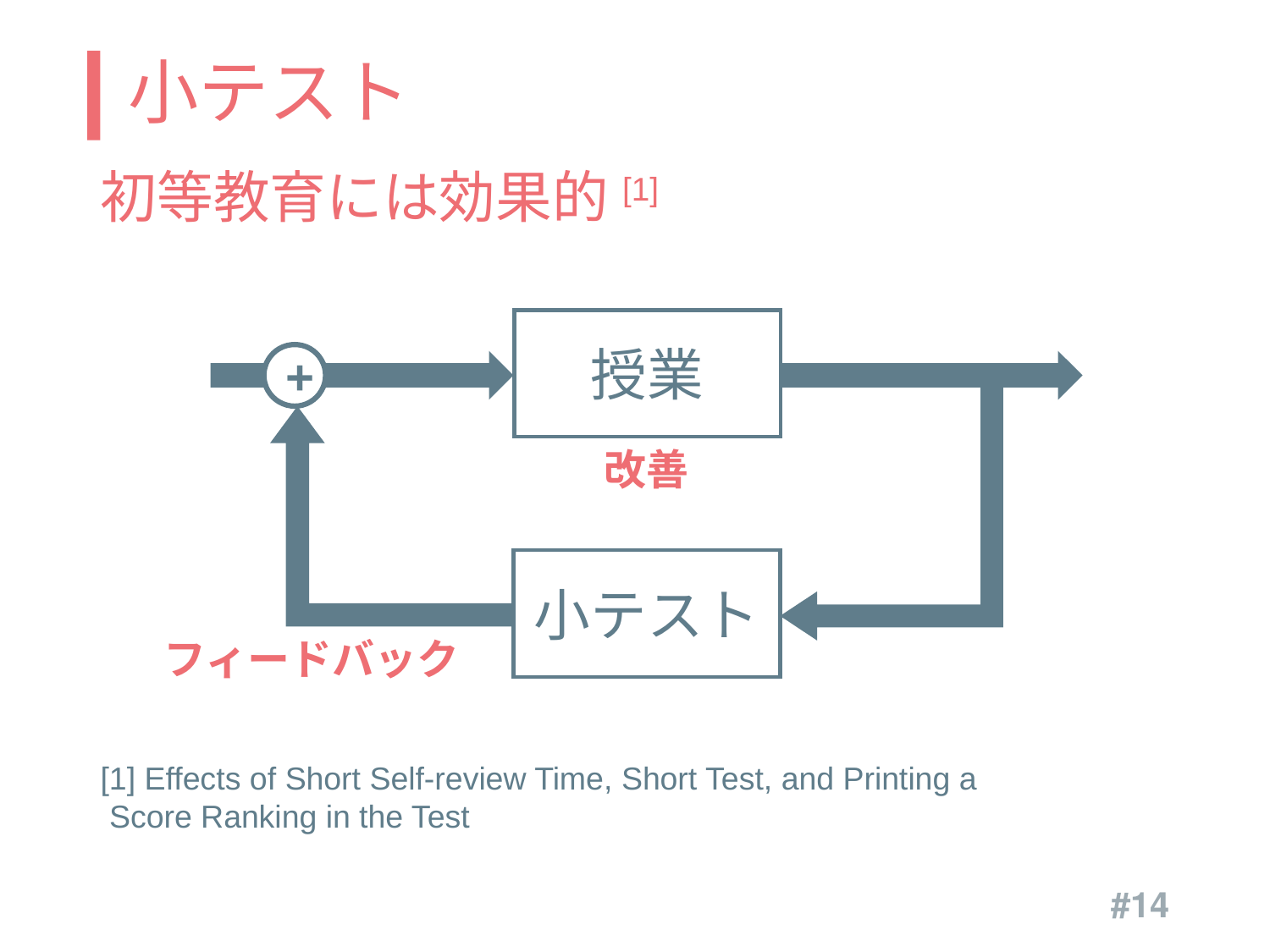

# 小テスト
初等教育には効果的[1]
授業
+

改善
小テスト
フィードバック
[1] Effects of Short Self-review Time, Short Test, and Printing a
 Score Ranking in the Test
#14